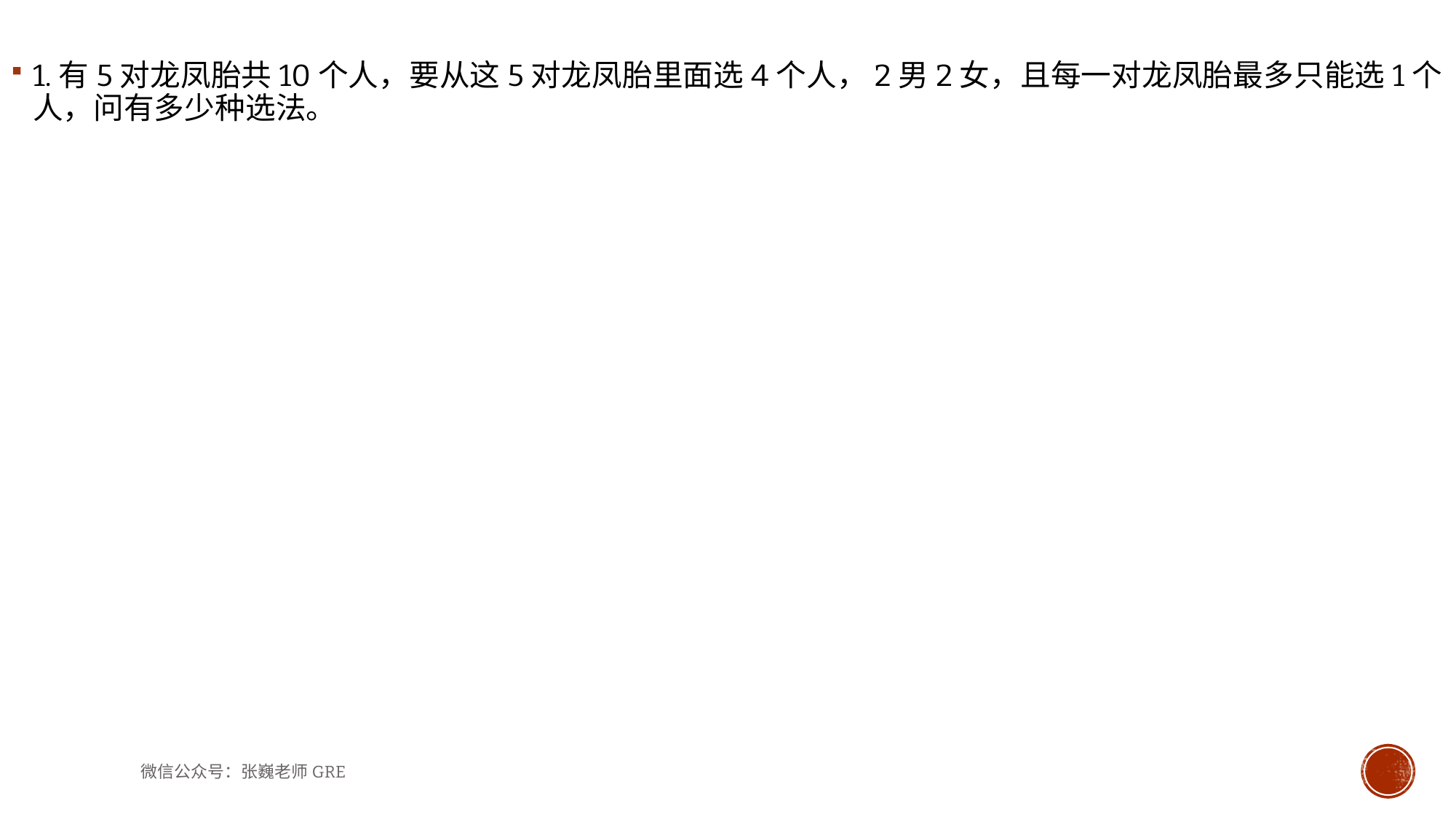

1.有5对龙凤胎共10个人，要从这5对龙凤胎里面选4个人，2男2女，且每一对龙凤胎最多只能选1个人，问有多少种选法。
微信公众号：张巍老师GRE